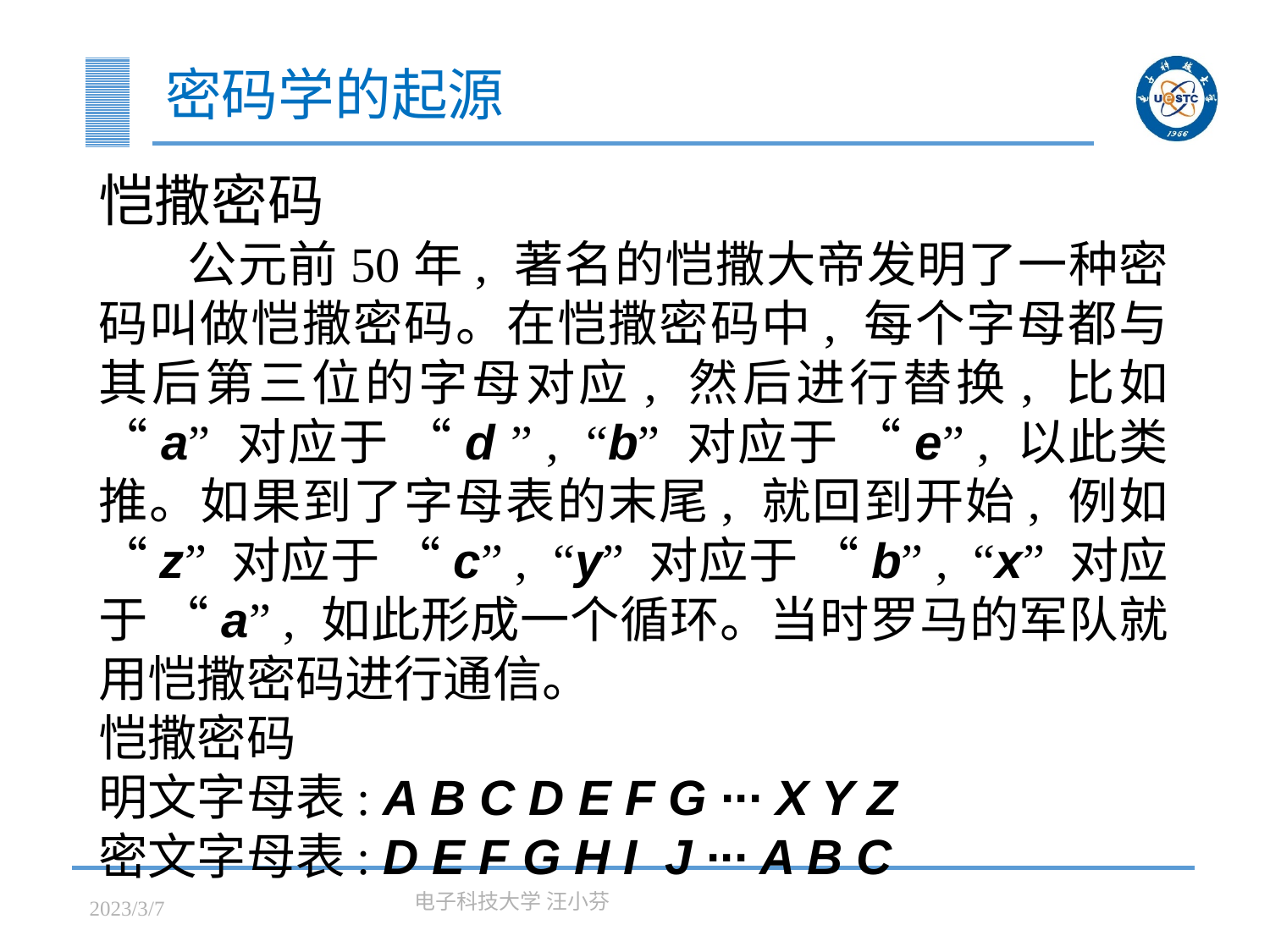

# 密码学的起源
恺撒密码
公元前50年, 著名的恺撒大帝发明了一种密码叫做恺撒密码。在恺撒密码中, 每个字母都与其后第三位的字母对应, 然后进行替换, 比如 “a” 对应于 “d ” ,  “b” 对应于 “e” , 以此类推。如果到了字母表的末尾, 就回到开始, 例如 “z” 对应于 “c” ,  “y” 对应于 “b” ,  “x” 对应于 “a” , 如此形成一个循环。当时罗马的军队就用恺撒密码进行通信。
恺撒密码
明文字母表: A B C D E F G ∙∙∙ X Y Z
密文字母表: D E F G H I  J ∙∙∙ A B C
2023/3/7
电子科技大学 汪小芬